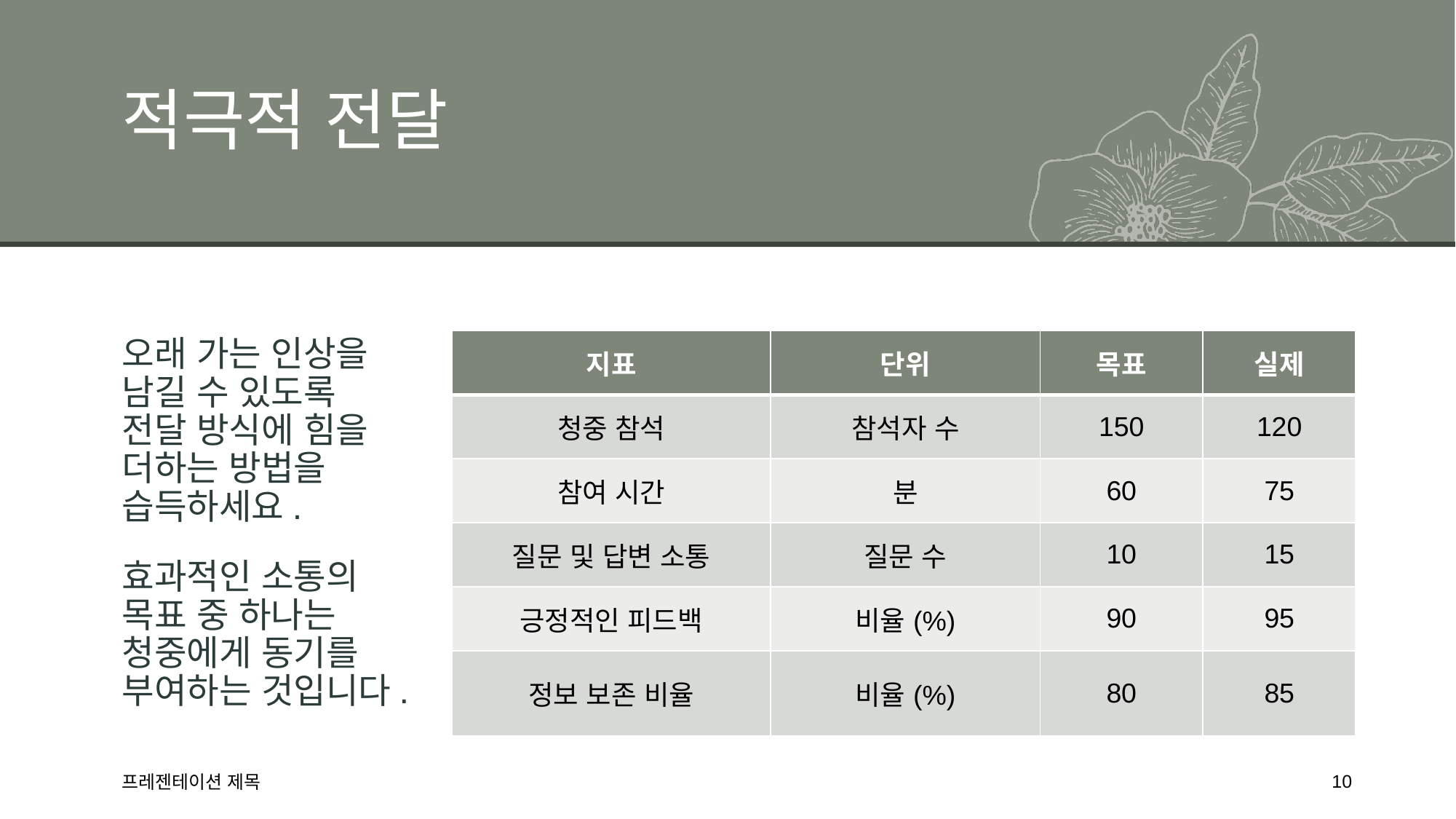

# 적극적 전달
| 지표 | 단위 | 목표 | 실제 |
| --- | --- | --- | --- |
| 청중 참석 | 참석자 수 | 150 | 120 |
| 참여 시간 | 분 | 60 | 75 |
| 질문 및 답변 소통 | 질문 수 | 10 | 15 |
| 긍정적인 피드백 | 비율(%) | 90 | 95 |
| 정보 보존 비율 | 비율(%) | 80 | 85 |
오래 가는 인상을 남길 수 있도록 전달 방식에 힘을 더하는 방법을 습득하세요.
효과적인 소통의
목표 중 하나는 청중에게 동기를 부여하는 것입니다.
프레젠테이션 제목
10